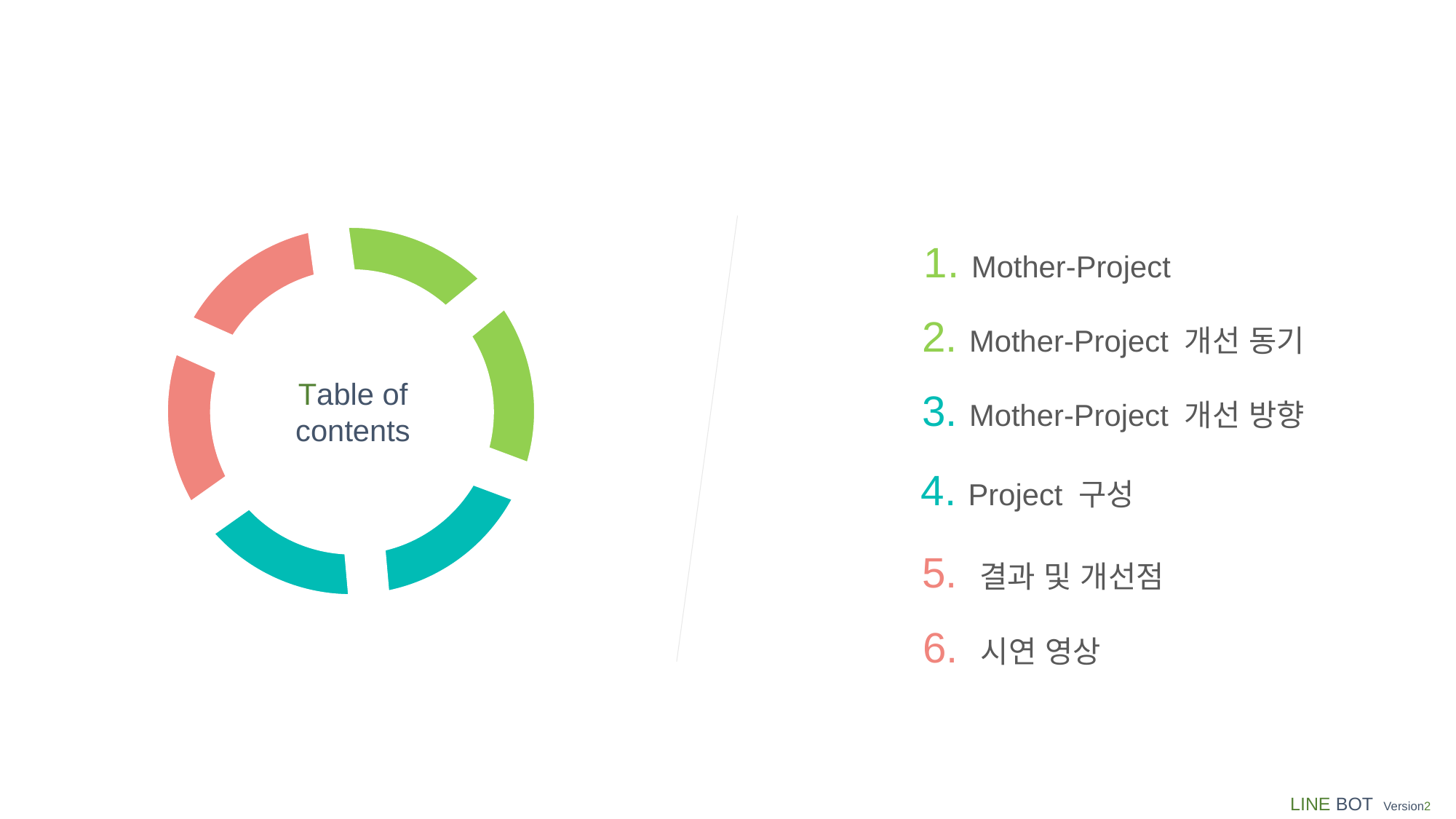

1. Mother-Project

2. Mother-Project 개선 동기

Table of contents
3. Mother-Project 개선 방향

4. Project 구성

5. 결과 및 개선점

6. 시연 영상
LINE BOT Version2